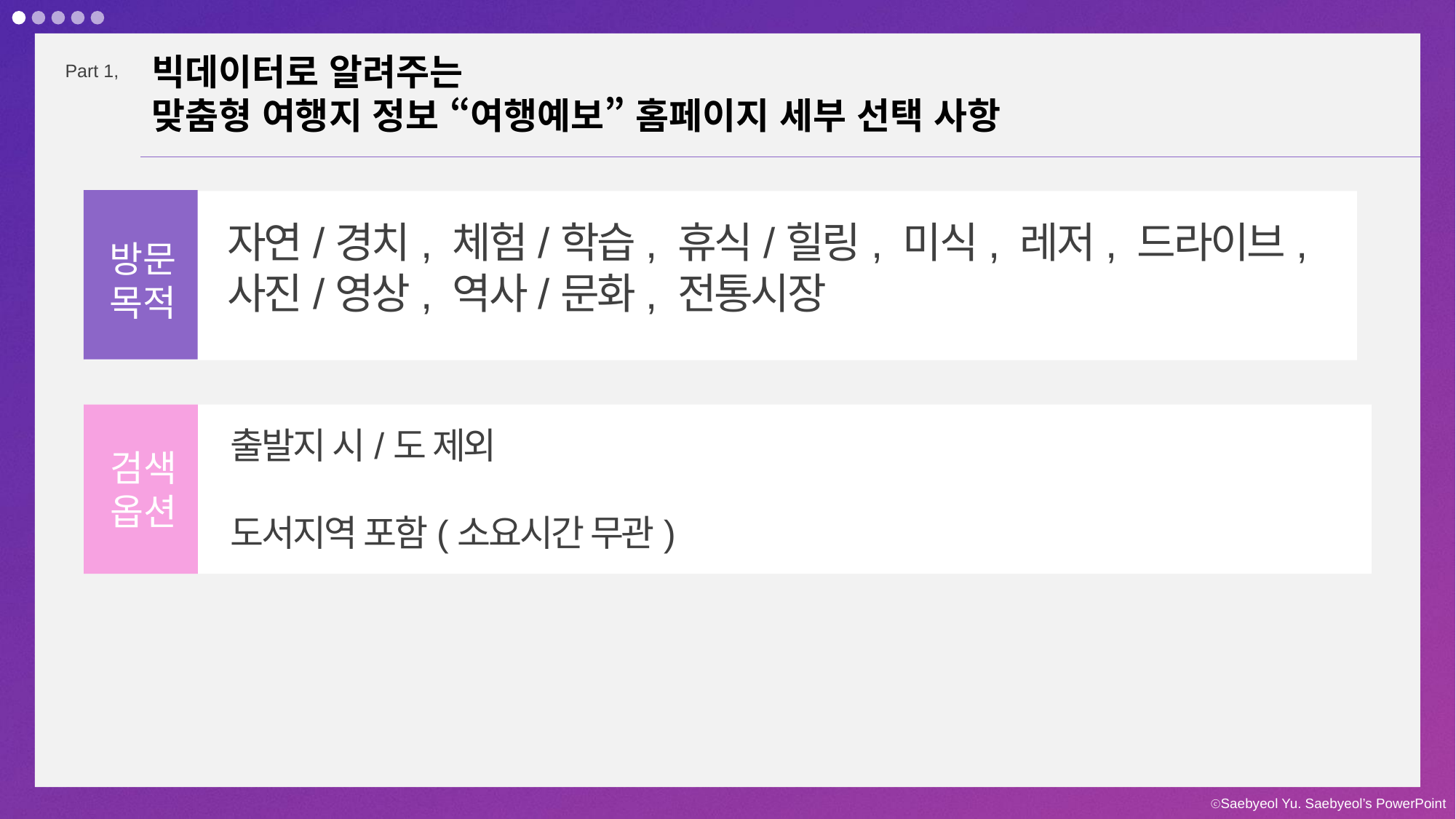

빅데이터로 알려주는
맞춤형 여행지 정보 “여행예보” 홈페이지 세부 선택 사항
Part 1,

자연/경치, 체험/학습, 휴식/힐링, 미식, 레저, 드라이브,
사진/영상, 역사/문화, 전통시장
방문
목적

출발지 시/도 제외

도서지역 포함(소요시간 무관)
검색
옵션